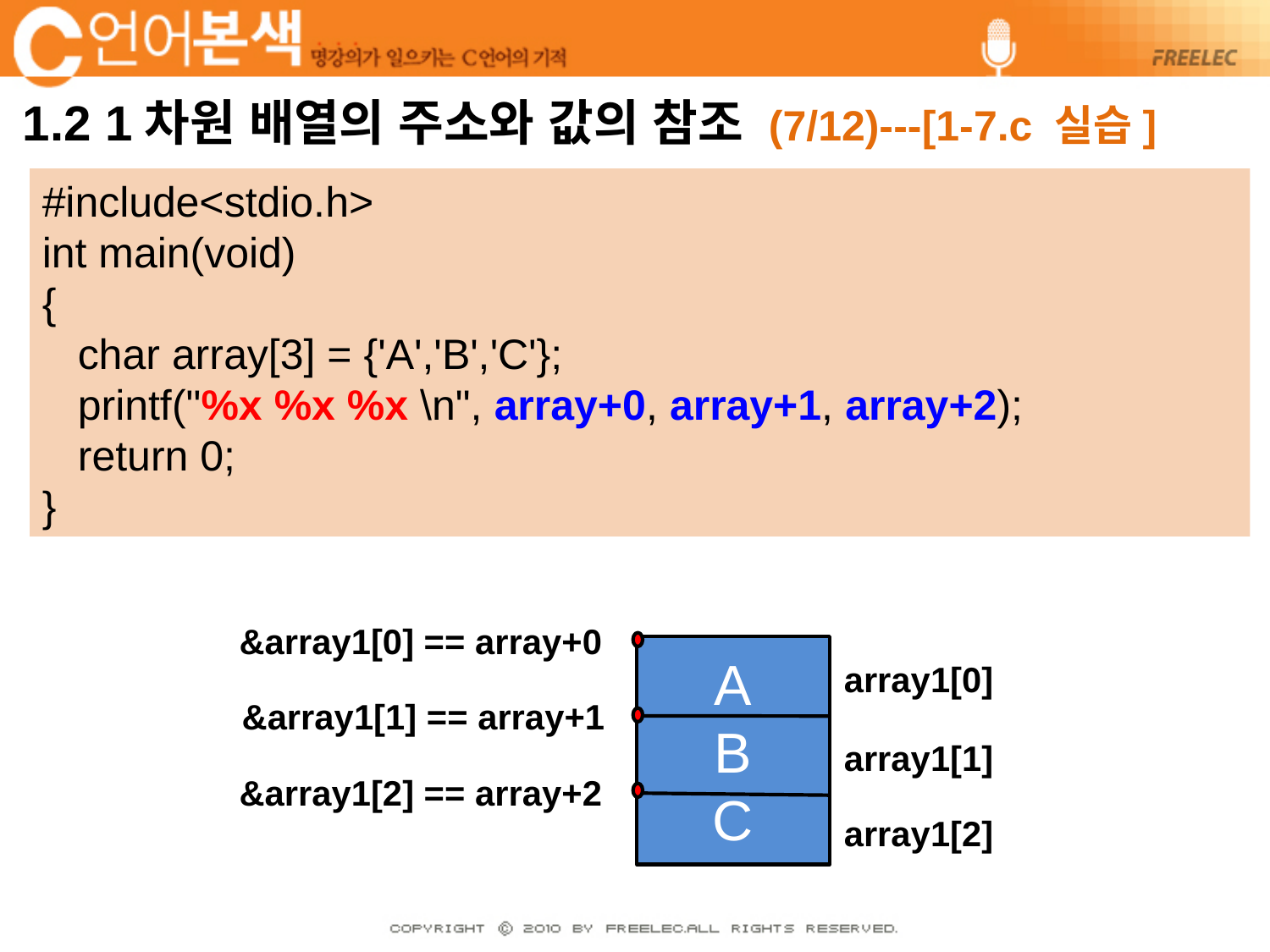

# 1.2 1차원 배열의 주소와 값의 참조 (7/12)---[1-7.c 실습]

#include<stdio.h>
int main(void)
{
   char array[3] = {'A','B','C'};
   printf("%x %x %x \n", array+0, array+1, array+2);
   return 0;
}
&array1[0] == array+0
A
B
C
array1[0]

&array1[1] == array+1
array1[1]
&array1[2] == array+2
array1[2]